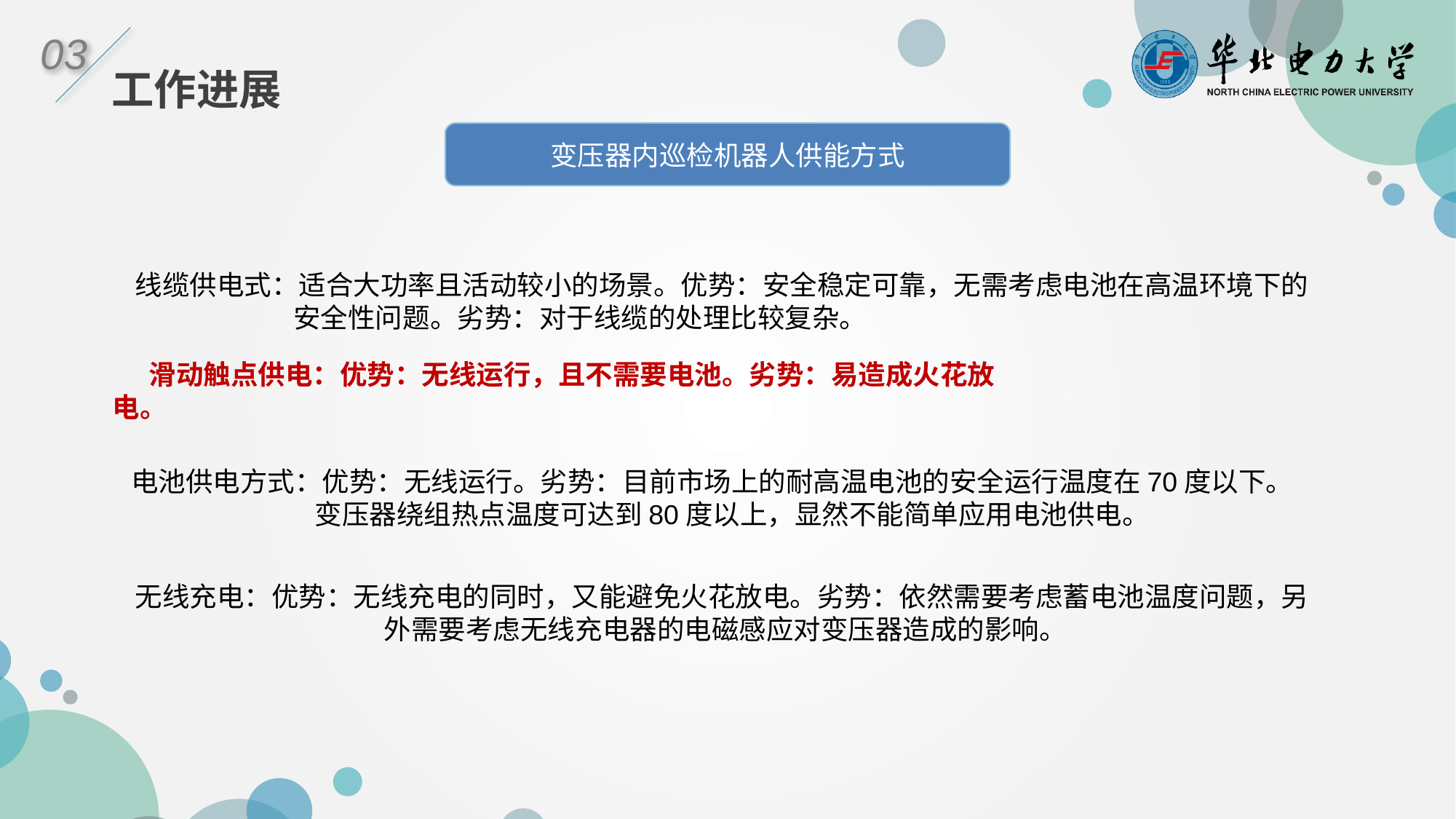

03
工作进展
变压器内巡检机器人供能方式
线缆供电式：适合大功率且活动较小的场景。优势：安全稳定可靠，无需考虑电池在高温环境下的	        安全性问题。劣势：对于线缆的处理比较复杂。
滑动触点供电：优势：无线运行，且不需要电池。劣势：易造成火花放电。
电池供电方式：优势：无线运行。劣势：目前市场上的耐高温电池的安全运行温度在70度以下。
	           变压器绕组热点温度可达到80度以上，显然不能简单应用电池供电。
无线充电：优势：无线充电的同时，又能避免火花放电。劣势：依然需要考虑蓄电池温度问题，另                     	     外需要考虑无线充电器的电磁感应对变压器造成的影响。